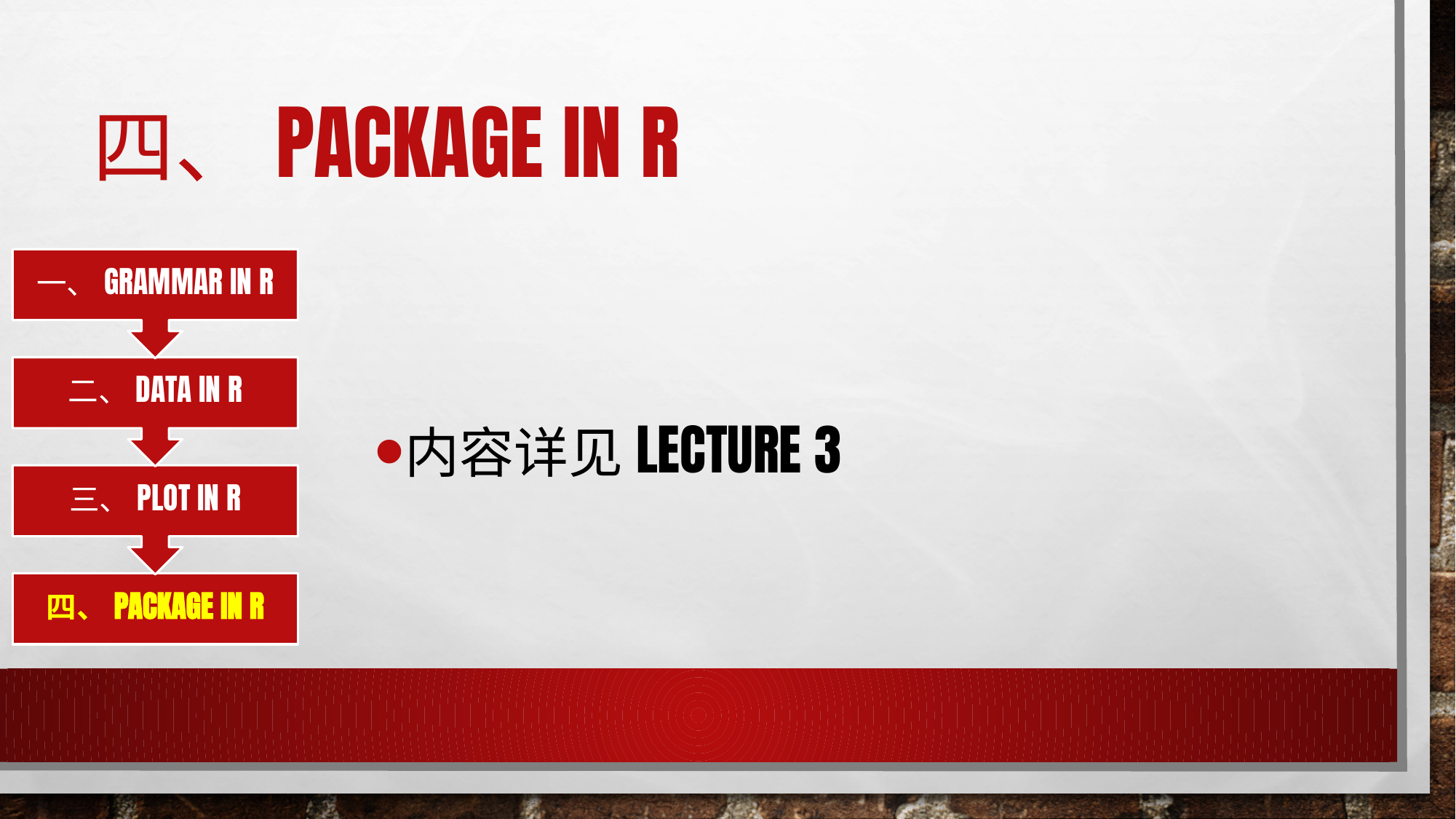

# 四、Package in R
内容详见Lecture 3
四、PACKAGE IN R
三、PLOT IN R
二、DATA IN R
一、GRAMMAR IN R